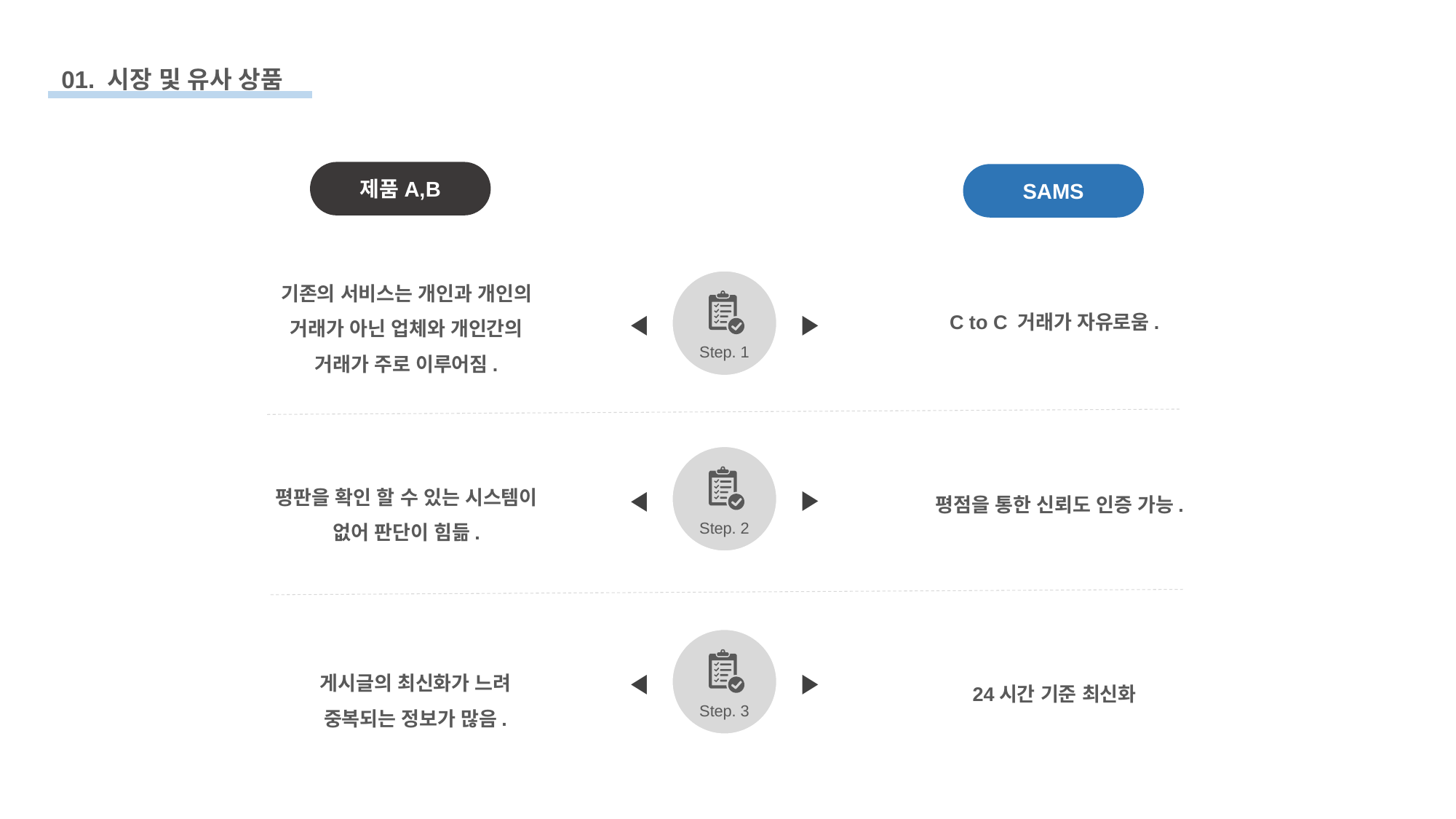

01. 시장 및 유사 상품

제품A,B
SAMS
기존의 서비스는 개인과 개인의 거래가 아닌 업체와 개인간의 거래가 주로 이루어짐.

C to C 거래가 자유로움.
▶
◀
Step. 1

평판을 확인 할 수 있는 시스템이 없어 판단이 힘듦.
평점을 통한 신뢰도 인증 가능.
▶
◀
Step. 2

게시글의 최신화가 느려
중복되는 정보가 많음.
▶
◀
24시간 기준 최신화
Step. 3